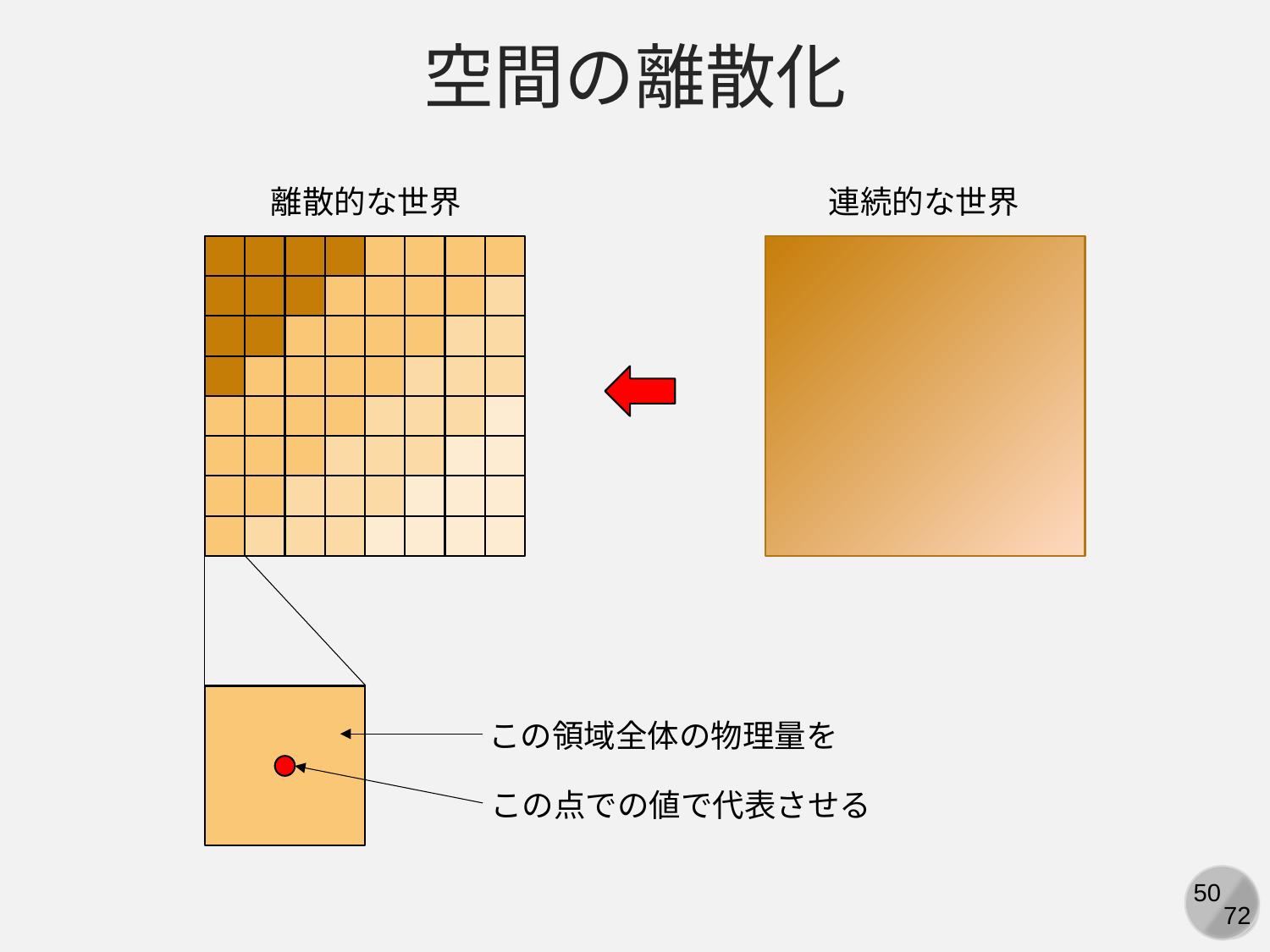

空間の離散化
離散的な世界
連続的な世界

この領域全体の物理量を

この点での値で代表させる